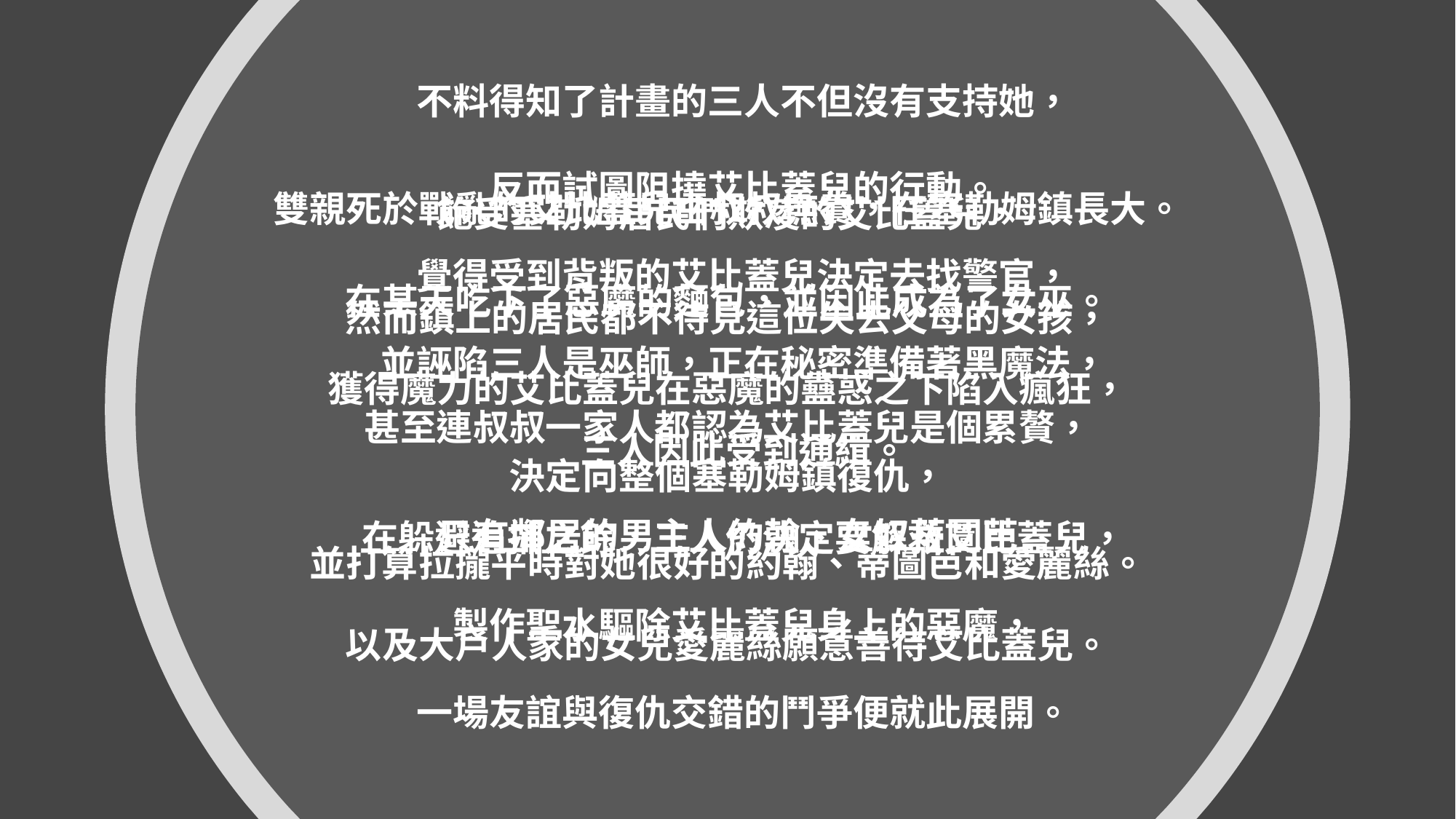

不料得知了計畫的三人不但沒有支持她，

反而試圖阻撓艾比蓋兒的行動。

覺得受到背叛的艾比蓋兒決定去找警官，

並誣陷三人是巫師，正在秘密準備著黑魔法，

三人因此受到通緝。

在躲避追捕之餘，三人仍決定要解救艾比蓋兒，

製作聖水驅除艾比蓋兒身上的惡魔，

一場友誼與復仇交錯的鬥爭便就此展開。
飽受塞勒姆居民們欺凌的艾比蓋兒，

在某天吃下了惡魔的麵包，並因此成為了女巫。

獲得魔力的艾比蓋兒在惡魔的蠱惑之下陷入瘋狂，

決定向整個塞勒姆鎮復仇，

並打算拉攏平時對她很好的約翰、蒂圖芭和愛麗絲。
雙親死於戰亂的艾比蓋兒由叔叔撫養，在塞勒姆鎮長大。

然而鎮上的居民都不待見這位失去父母的女孩，

甚至連叔叔一家人都認為艾比蓋兒是個累贅，

只有鄰居的男主人約翰、女奴蒂圖芭

以及大戶人家的女兒愛麗絲願意善待艾比蓋兒。